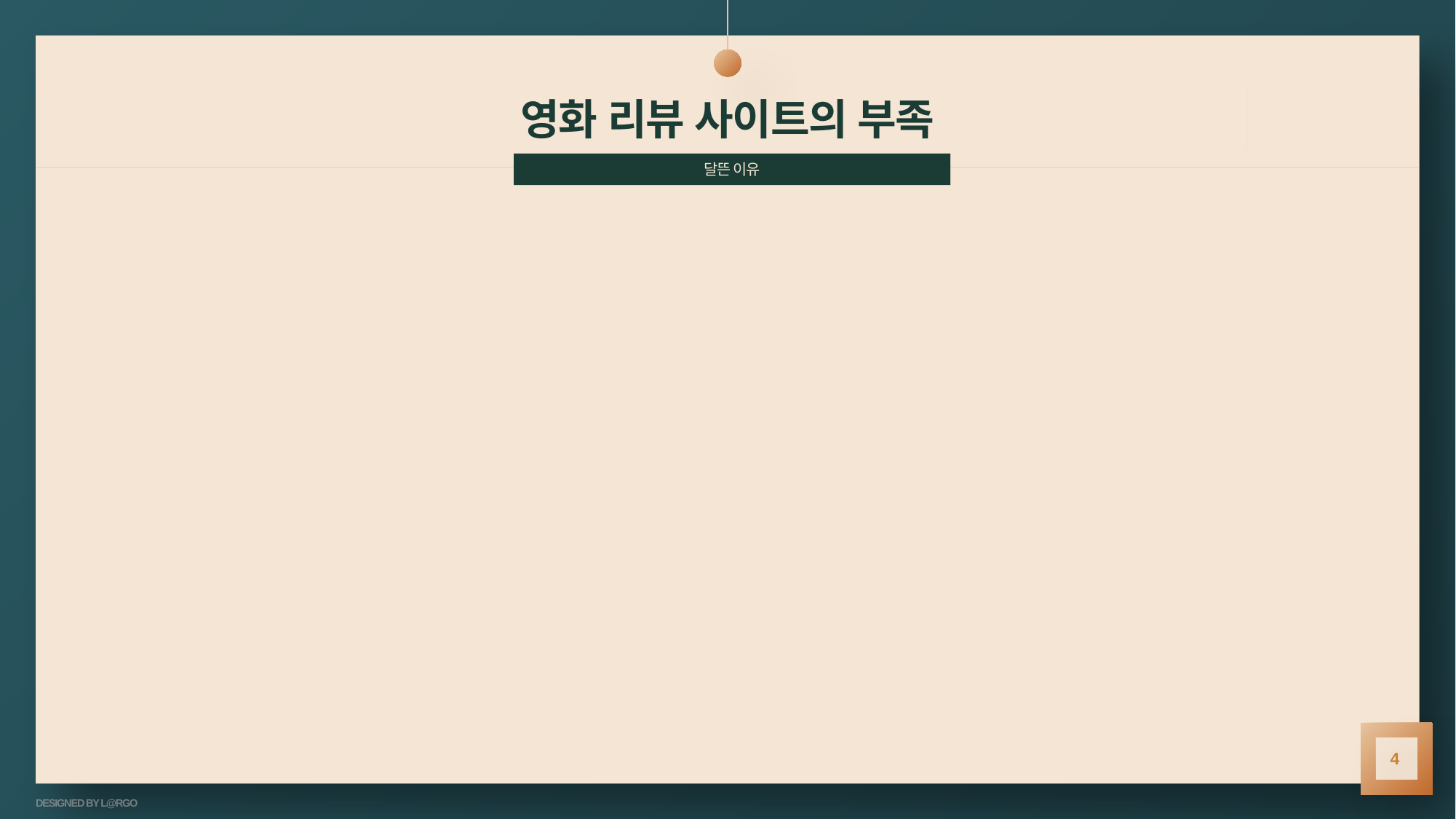

# 영화 리뷰 사이트의 부족
달뜬 이유
4
DESIGNED BY L@RGO